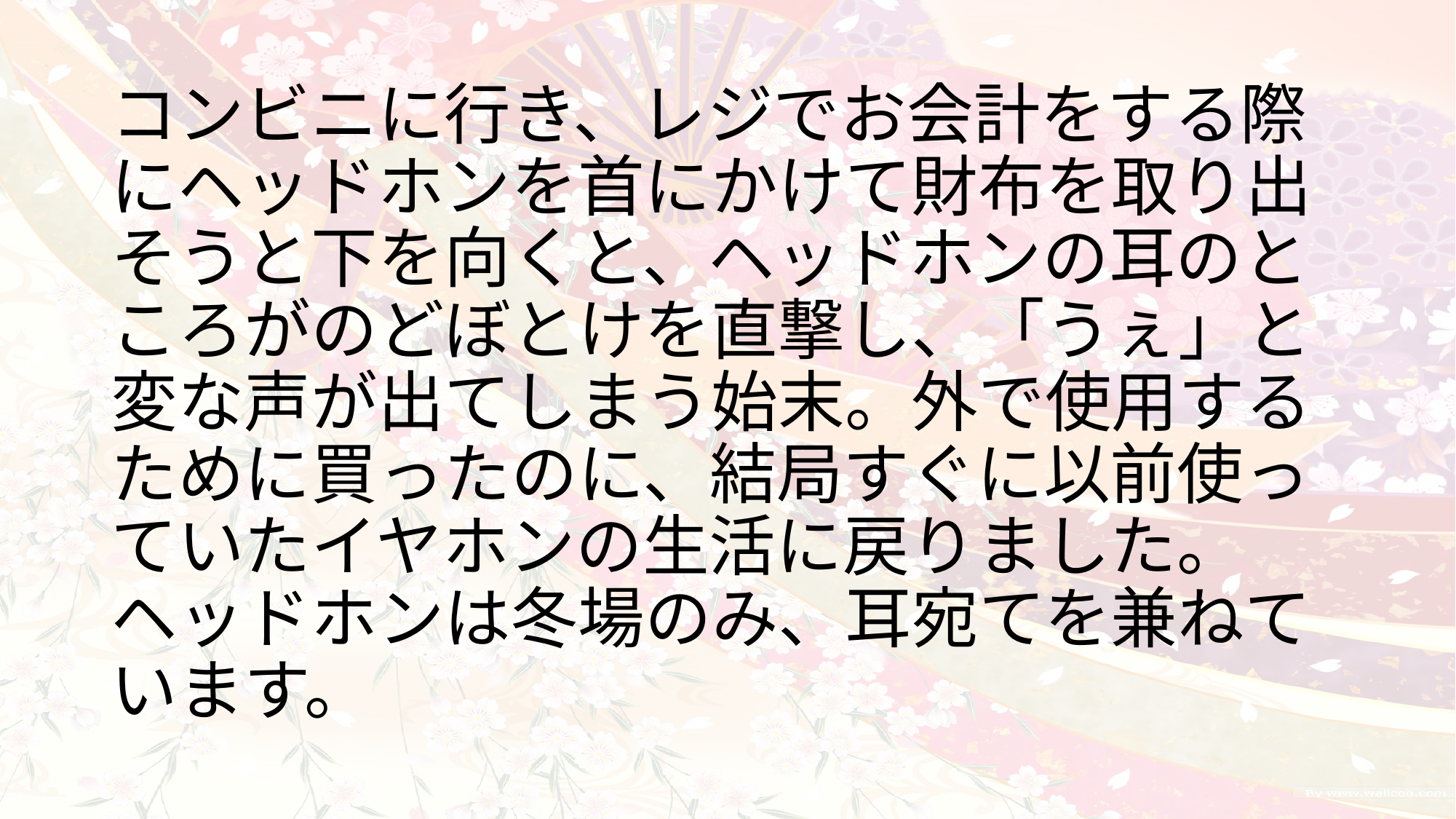

コンビニに行き、レジでお会計をする際にヘッドホンを首にかけて財布を取り出そうと下を向くと、ヘッドホンの耳のところがのどぼとけを直撃し、「うぇ」と変な声が出てしまう始末。外で使用するために買ったのに、結局すぐに以前使っていたイヤホンの生活に戻りました。ヘッドホンは冬場のみ、耳宛てを兼ねています。